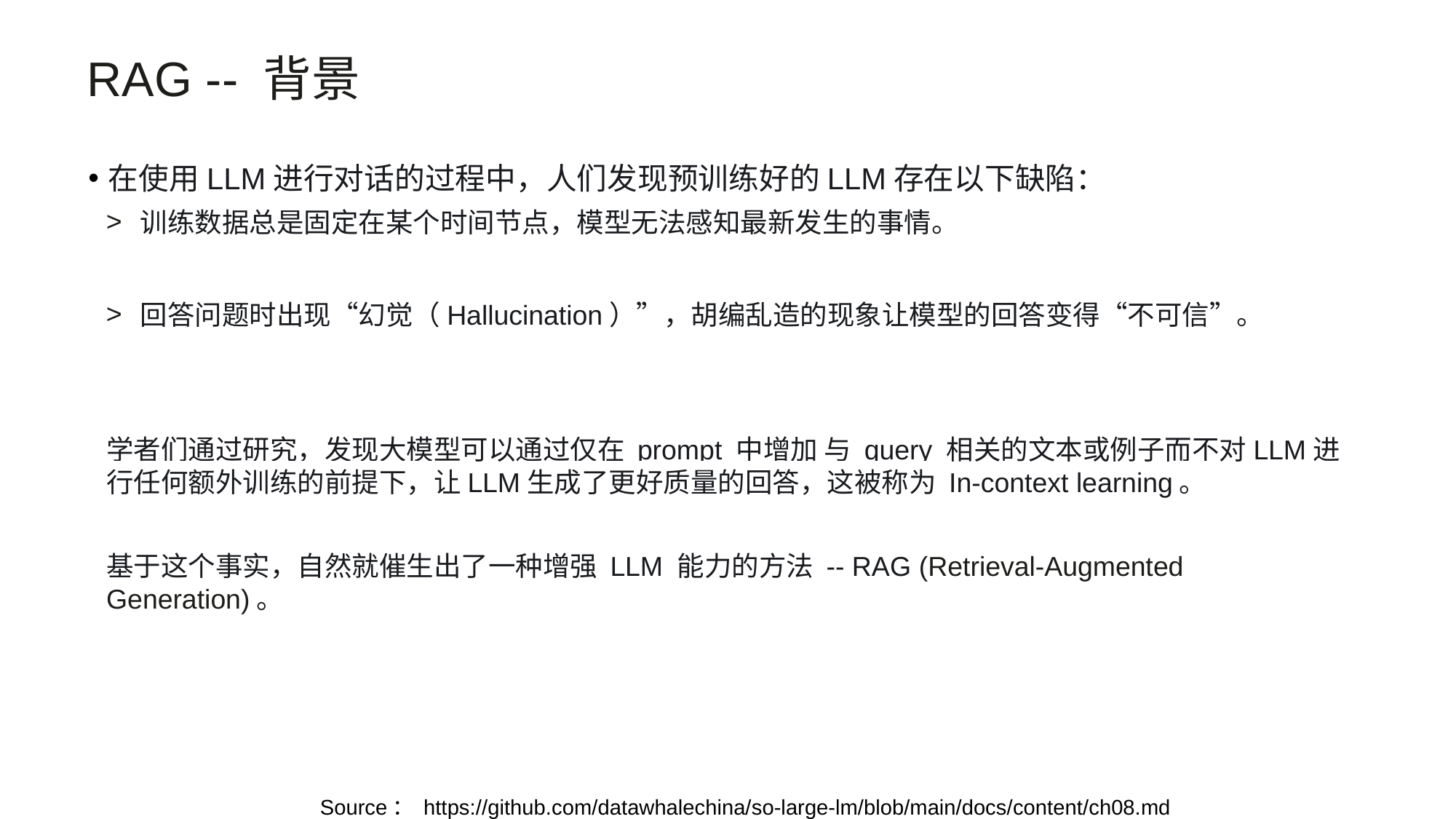

RAG -- 背景
在使用LLM进行对话的过程中，人们发现预训练好的LLM存在以下缺陷：
训练数据总是固定在某个时间节点，模型无法感知最新发生的事情。

回答问题时出现“幻觉（Hallucination）”，胡编乱造的现象让模型的回答变得“不可信”。

学者们通过研究，发现大模型可以通过仅在 prompt 中增加 与 query 相关的文本或例子而不对LLM进行任何额外训练的前提下，让LLM生成了更好质量的回答，这被称为 In-context learning。

基于这个事实，自然就催生出了一种增强 LLM 能力的方法 -- RAG (Retrieval-Augmented Generation)。
Source： https://github.com/datawhalechina/so-large-lm/blob/main/docs/content/ch08.md